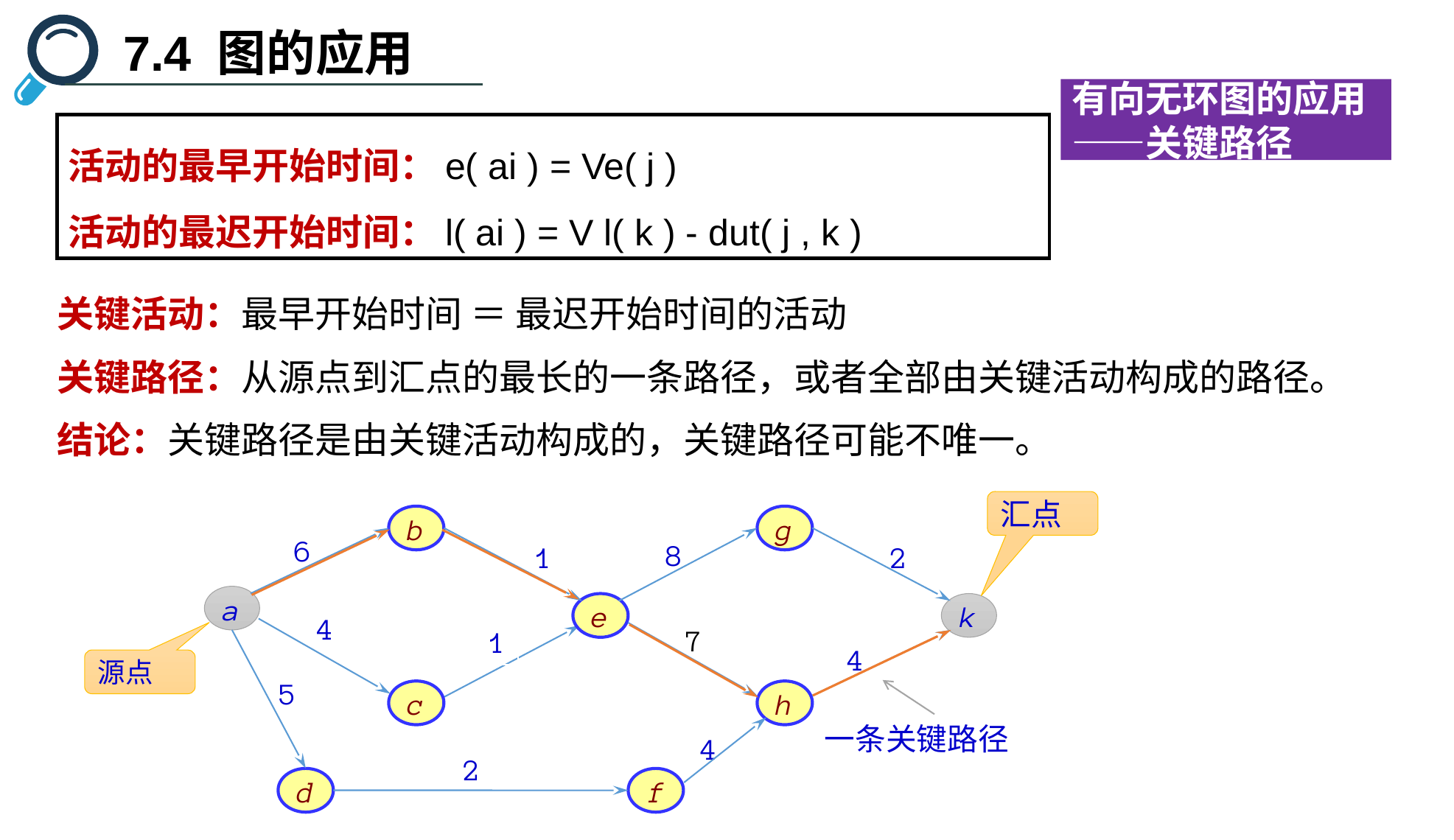

7.4 图的应用
有向无环图的应用——关键路径
活动的最早开始时间：e( ai ) = Ve( j )
活动的最迟开始时间：l( ai ) = V l( k ) - dut( j , k )
关键活动：最早开始时间 ＝ 最迟开始时间的活动
关键路径：从源点到汇点的最长的一条路径，或者全部由关键活动构成的路径。
结论：关键路径是由关键活动构成的，关键路径可能不唯一。
汇点
b
g
6

8
1
2
a
e
k
4
7
1

4
源点
5
一条关键路径
c
h

4
2
d
f